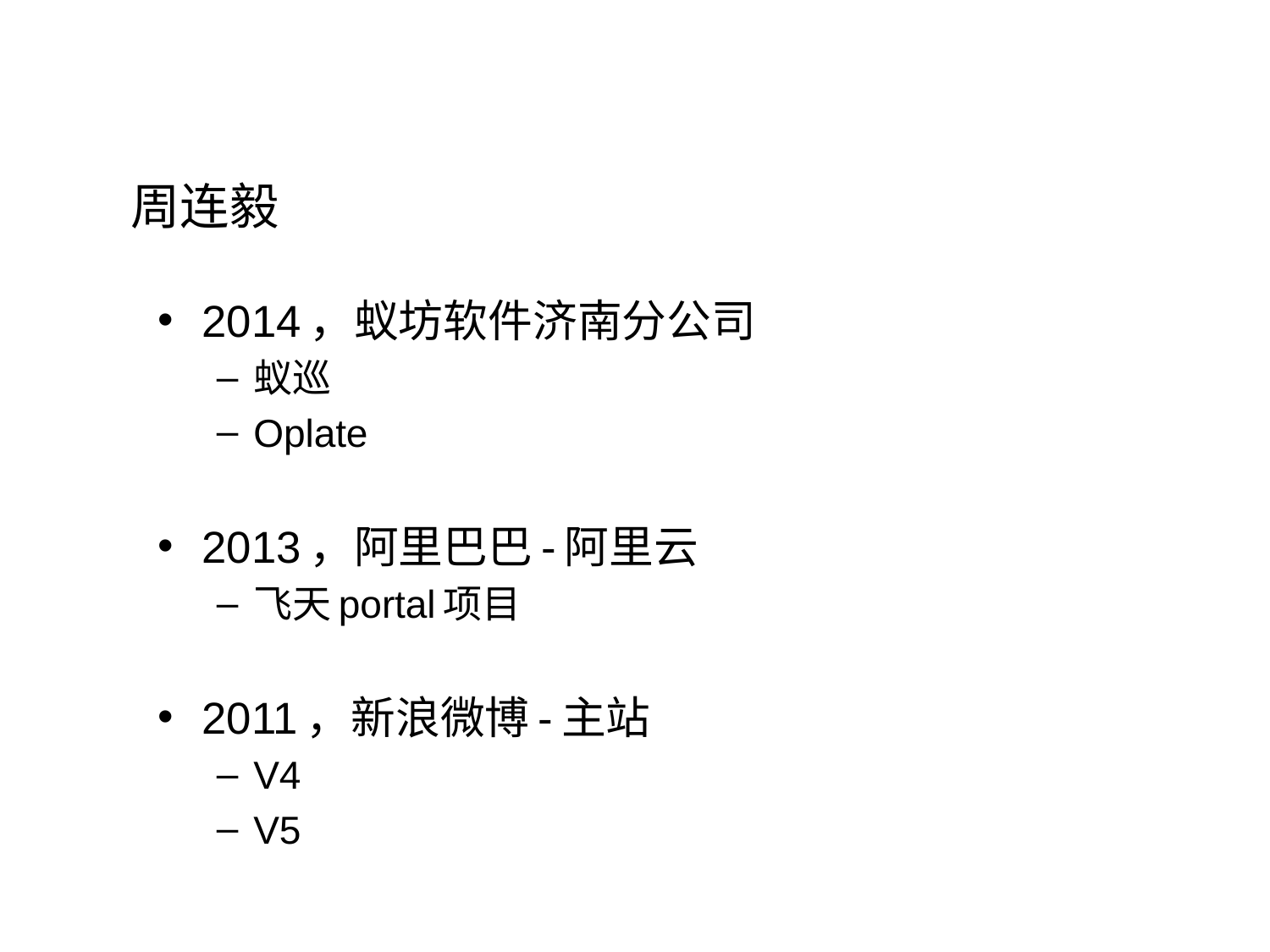

# 周连毅
2014，蚁坊软件济南分公司
蚁巡
Oplate

2013，阿里巴巴-阿里云
飞天portal项目

2011，新浪微博-主站
V4
V5